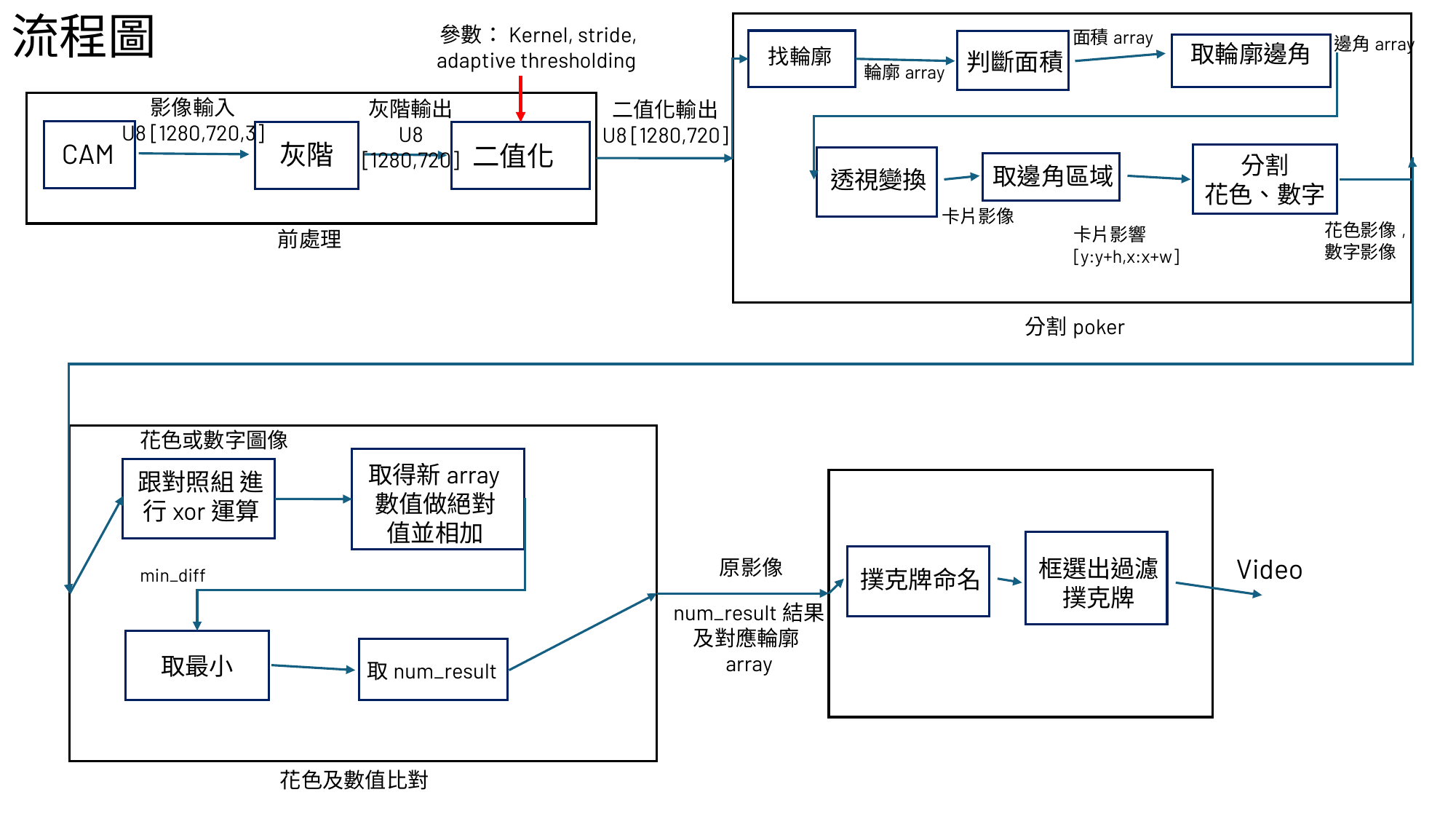

# 流程圖

參數：Kernel, stride, adaptive thresholding
面積array
邊角array

判斷面積
取輪廓邊角

找輪廓
輪廓array
影像輸入
U8 [1280,720,3]
灰階輸出
U8 [1280,720]
二值化輸出
U8 [1280,720]

灰階
分割撲克牌
CAM
二值化

分割
花色、數字

透視變換

取邊角區域
卡片影像
花色影像,
數字影像
卡片影響[y:y+h,x:x+w]
前處理
分割poker
花色或數字圖像

取得新array數值做絕對值並相加

跟對照組 進行xor運算

框選出過濾撲克牌
Video

撲克牌命名
原影像
min_diff
num_result結果及對應輪廓array

取num_result
取最小
花色及數值比對